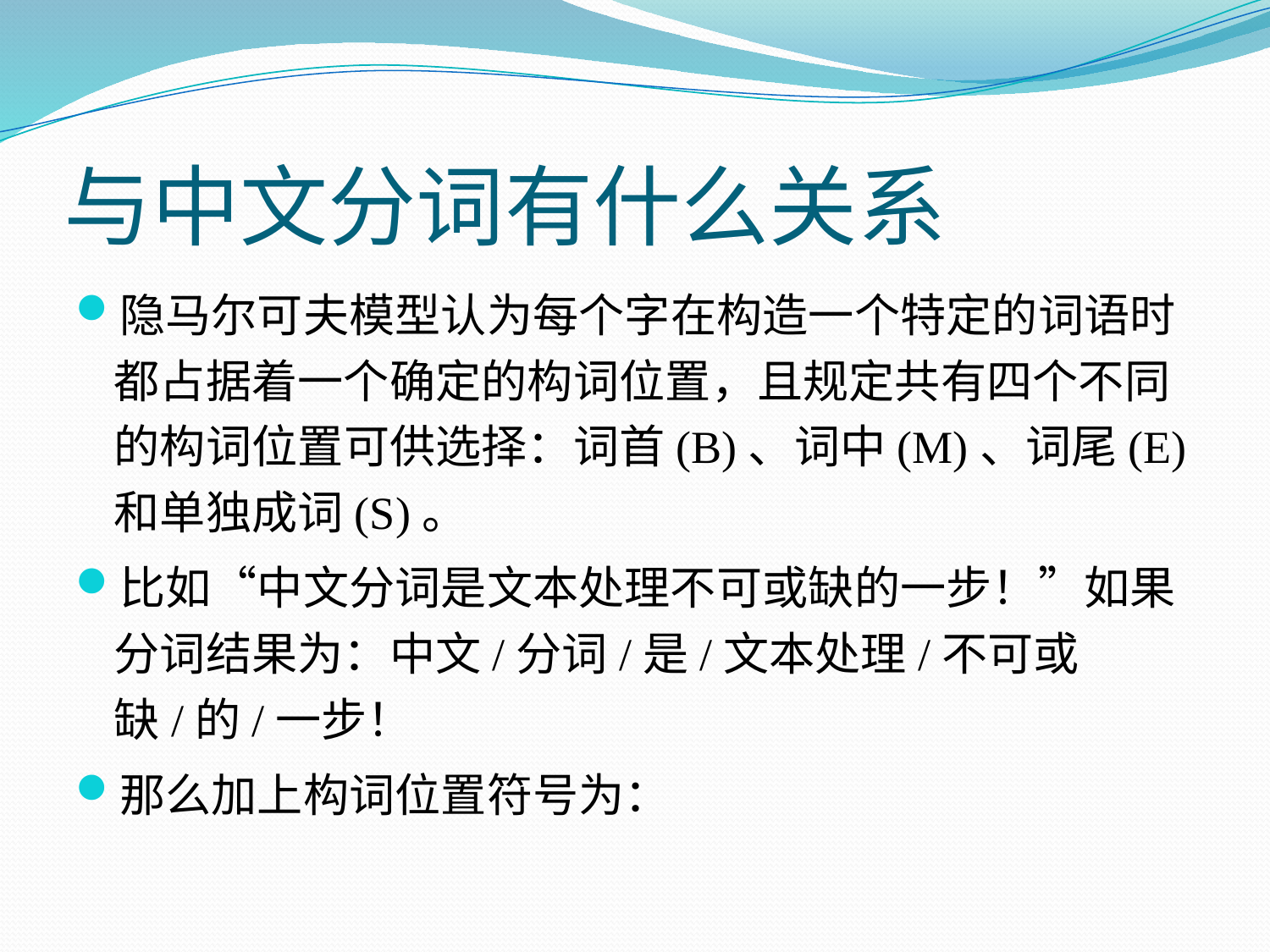

# 与中文分词有什么关系
隐马尔可夫模型认为每个字在构造一个特定的词语时都占据着一个确定的构词位置，且规定共有四个不同的构词位置可供选择：词首(B)、词中(M)、词尾(E)和单独成词(S)。
比如“中文分词是文本处理不可或缺的一步！”如果分词结果为：中文/分词/是/文本处理/不可或缺/的/一步！
那么加上构词位置符号为：